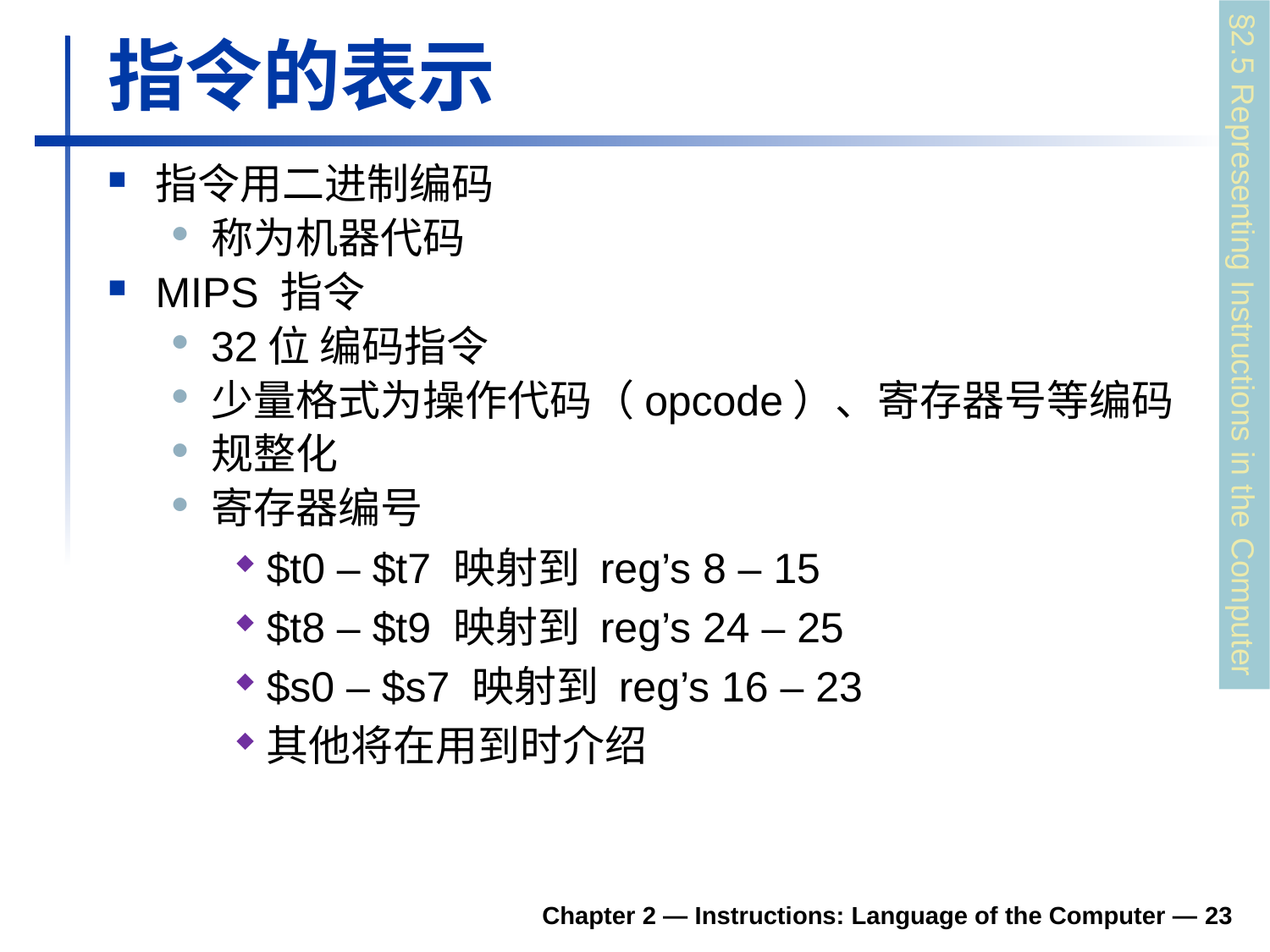

# 指令的表示
指令用二进制编码
称为机器代码
MIPS 指令
32位 编码指令
少量格式为操作代码（opcode）、寄存器号等编码
规整化
寄存器编号
$t0 – $t7 映射到 reg’s 8 – 15
$t8 – $t9 映射到 reg’s 24 – 25
$s0 – $s7 映射到 reg’s 16 – 23
其他将在用到时介绍
§2.5 Representing Instructions in the Computer
Chapter 2 — Instructions: Language of the Computer — 23